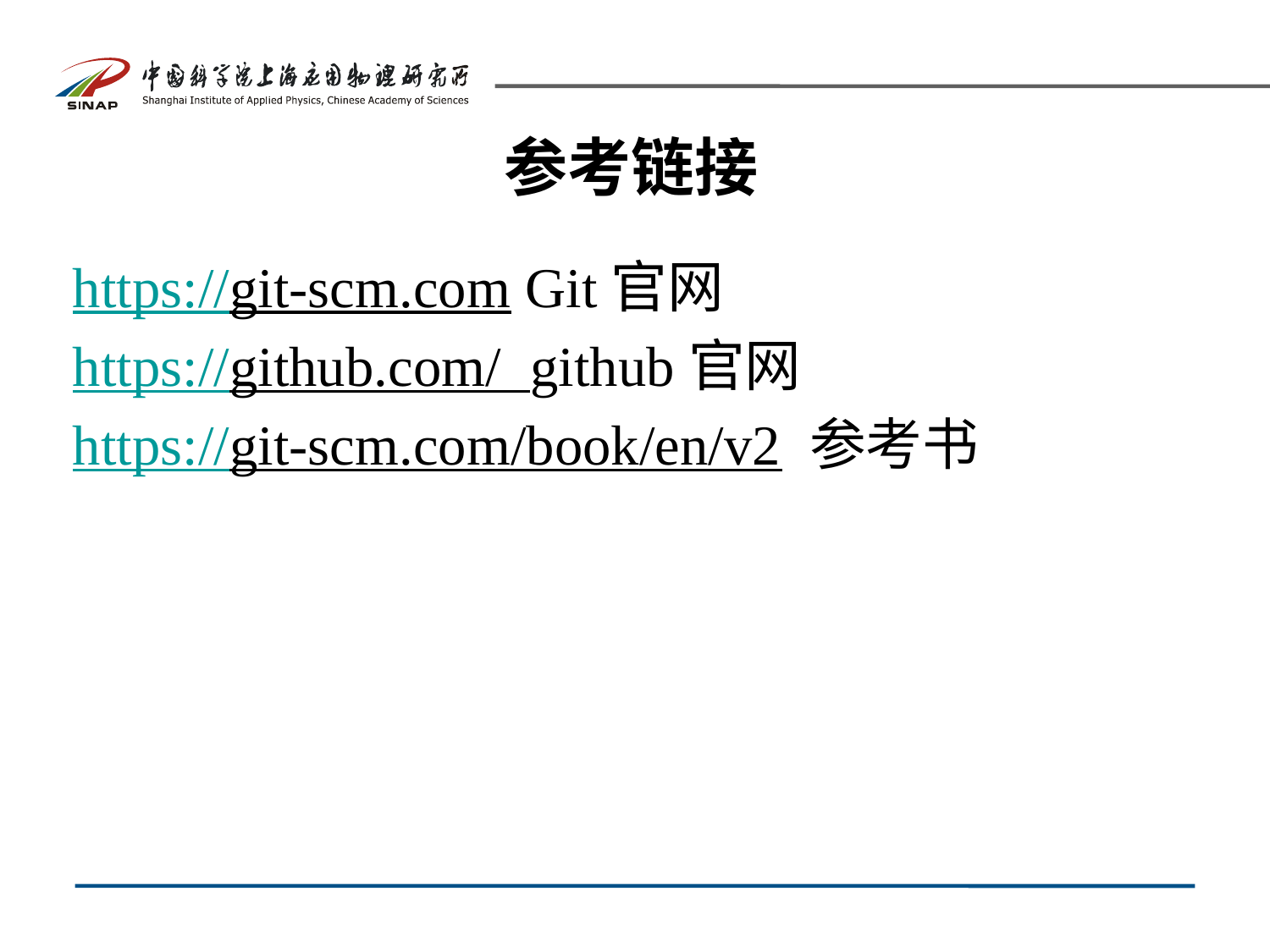

# 参考链接
https://git-scm.com Git官网
https://github.com/  github官网
https://git-scm.com/book/en/v2 参考书